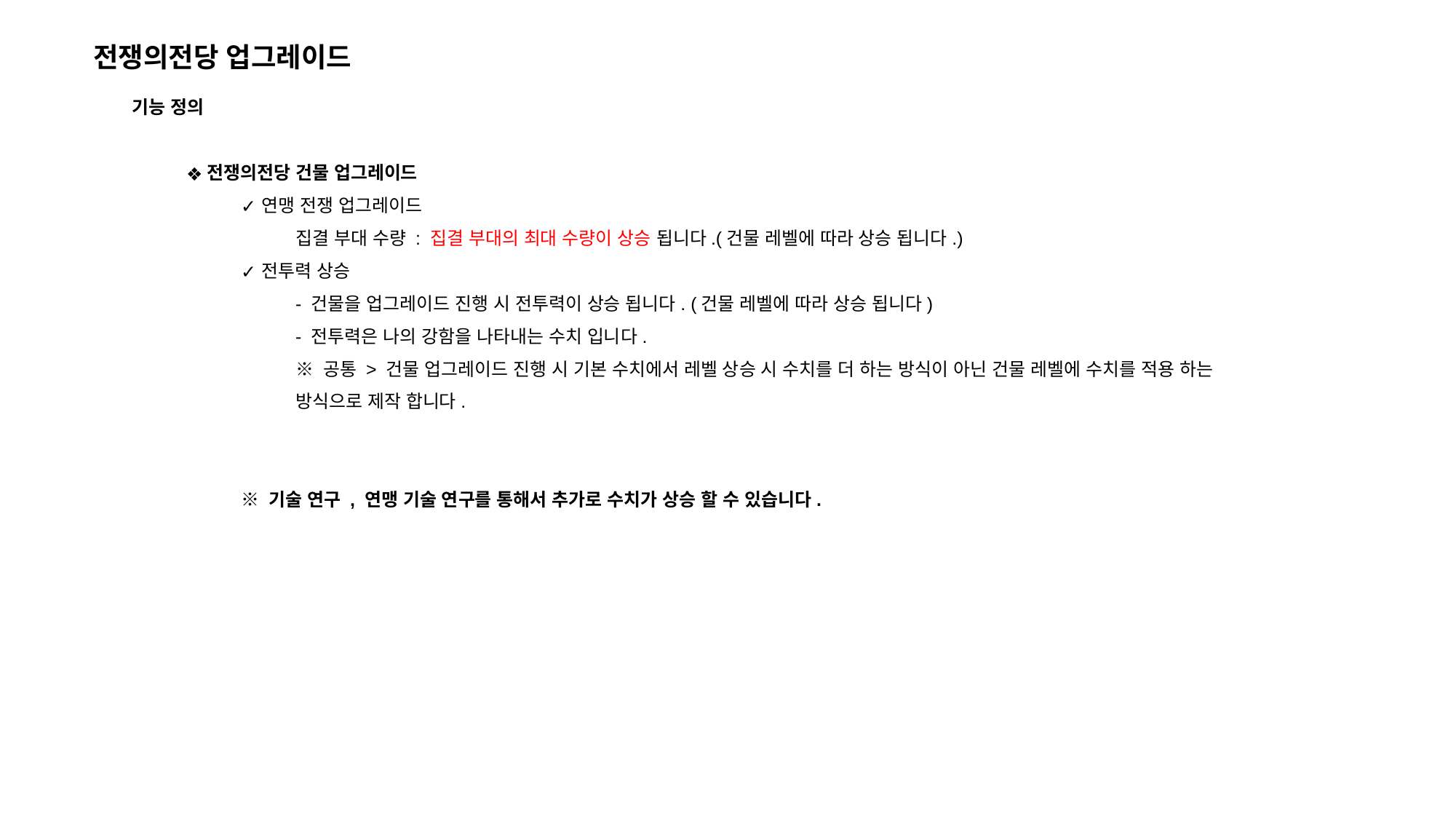

전쟁의전당 업그레이드
기능 정의

전쟁의전당 건물 업그레이드
연맹 전쟁 업그레이드
집결 부대 수량 : 집결 부대의 최대 수량이 상승 됩니다.(건물 레벨에 따라 상승 됩니다.)
전투력 상승
- 건물을 업그레이드 진행 시 전투력이 상승 됩니다. (건물 레벨에 따라 상승 됩니다)
- 전투력은 나의 강함을 나타내는 수치 입니다.
※ 공통 > 건물 업그레이드 진행 시 기본 수치에서 레벨 상승 시 수치를 더 하는 방식이 아닌 건물 레벨에 수치를 적용 하는 방식으로 제작 합니다.

※ 기술 연구 , 연맹 기술 연구를 통해서 추가로 수치가 상승 할 수 있습니다.